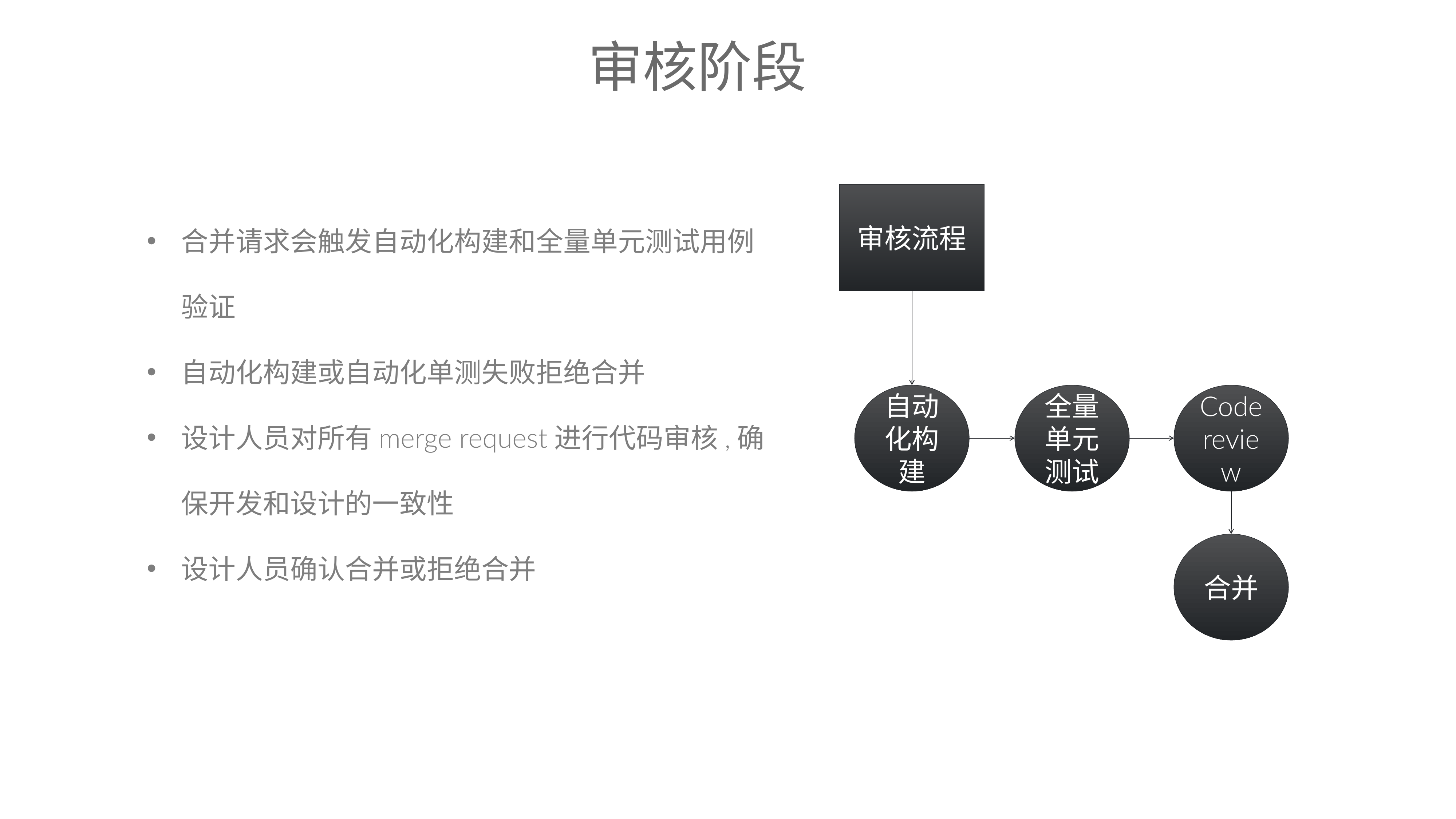

审核阶段
审核流程
合并请求会触发自动化构建和全量单元测试用例验证
自动化构建或自动化单测失败拒绝合并
设计人员对所有merge request进行代码审核,确保开发和设计的一致性
设计人员确认合并或拒绝合并

自动化构建
全量单元测试
Code review
合并